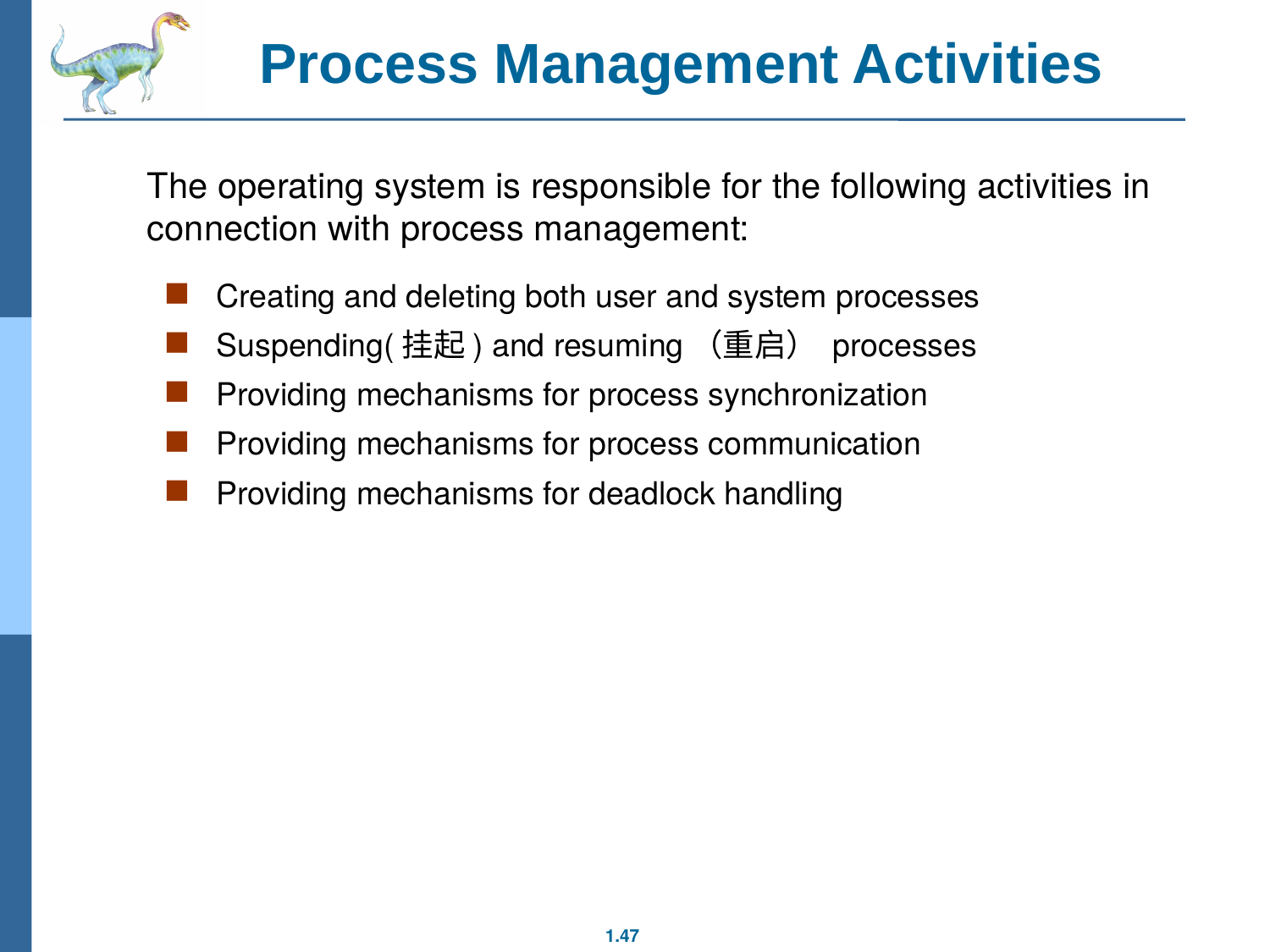

Process Management Activities
The operating system is responsible for the following activities in connection with process management:

Creating and deleting both user and system processes
Suspending(挂起) and resuming（重启） processes
Providing mechanisms for process synchronization
Providing mechanisms for process communication
Providing mechanisms for deadlock handling